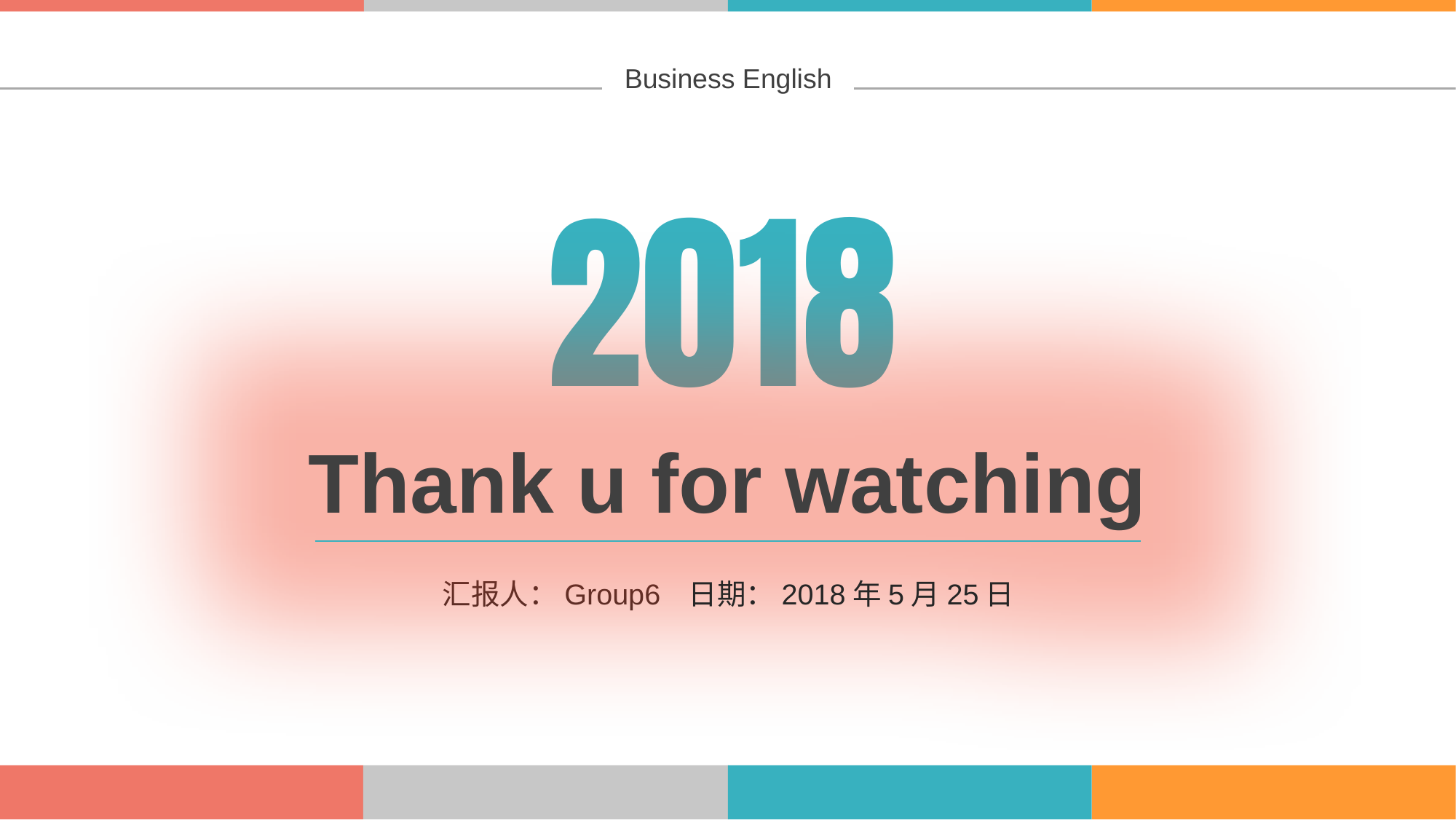

Business English
2018
Thank u for watching
汇报人：Group6
日期：2018年5月25日